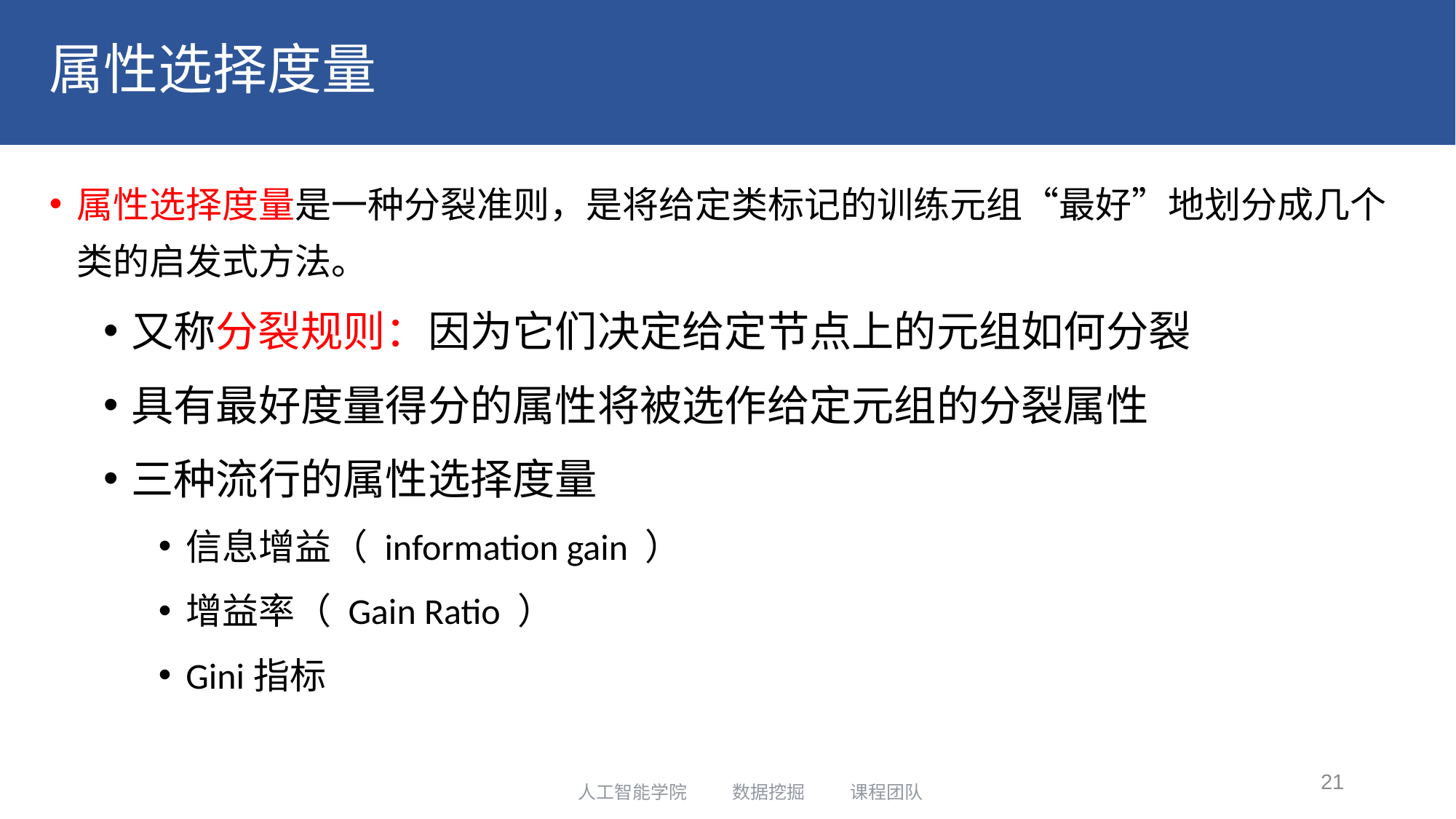

# 属性选择度量
属性选择度量是一种分裂准则，是将给定类标记的训练元组“最好”地划分成几个类的启发式方法。
又称分裂规则：因为它们决定给定节点上的元组如何分裂
具有最好度量得分的属性将被选作给定元组的分裂属性
三种流行的属性选择度量
信息增益（ information gain ）
增益率（ Gain Ratio ）
Gini指标
21
人工智能学院        数据挖掘        课程团队